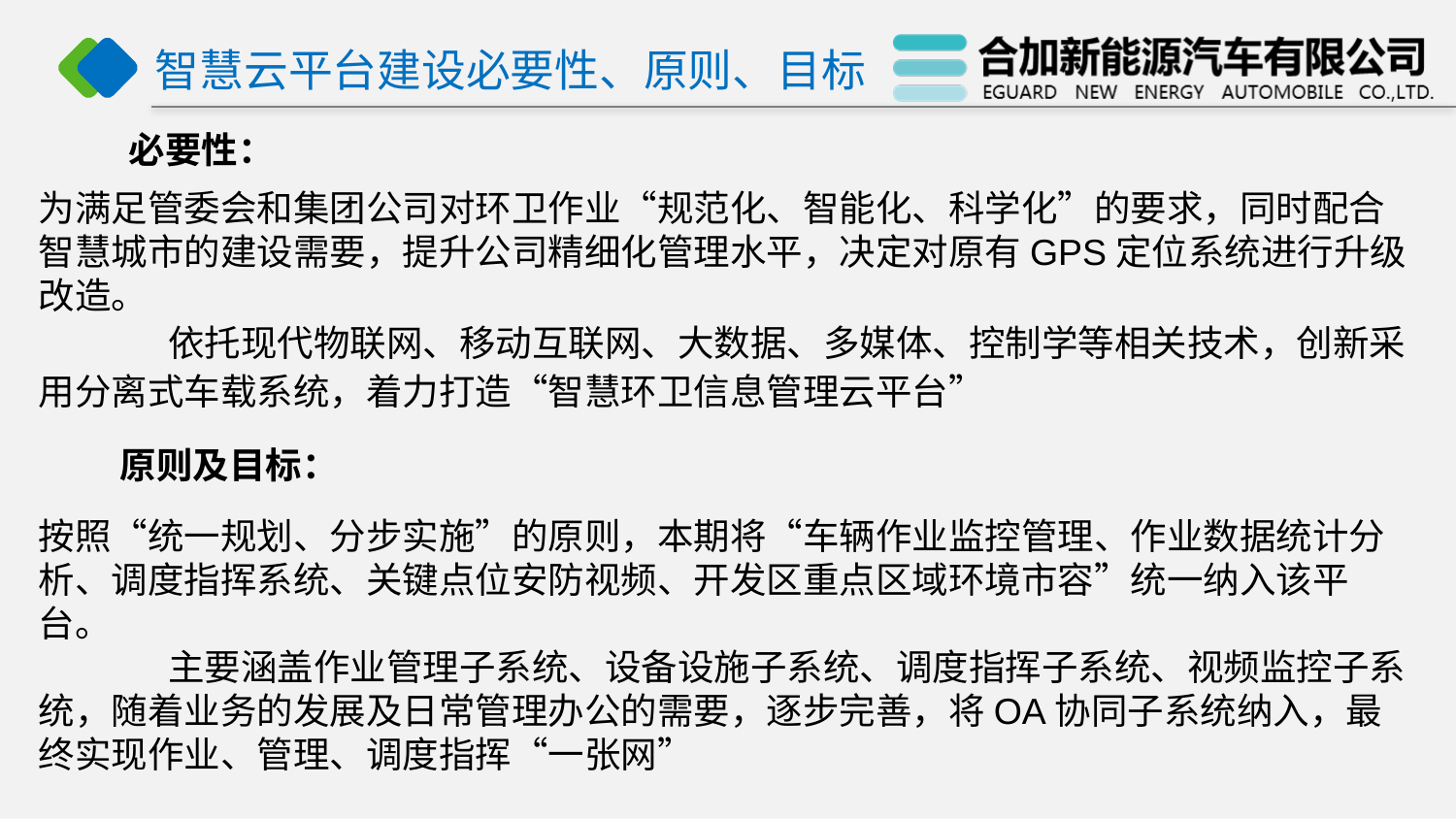

# 智慧云平台建设必要性、原则、目标
必要性：
为满足管委会和集团公司对环卫作业“规范化、智能化、科学化”的要求，同时配合智慧城市的建设需要，提升公司精细化管理水平，决定对原有GPS定位系统进行升级改造。依托现代物联网、移动互联网、大数据、多媒体、控制学等相关技术，创新采用分离式车载系统，着力打造“智慧环卫信息管理云平台”
原则及目标：
按照“统一规划、分步实施”的原则，本期将“车辆作业监控管理、作业数据统计分析、调度指挥系统、关键点位安防视频、开发区重点区域环境市容”统一纳入该平台。主要涵盖作业管理子系统、设备设施子系统、调度指挥子系统、视频监控子系统，随着业务的发展及日常管理办公的需要，逐步完善，将OA协同子系统纳入，最终实现作业、管理、调度指挥“一张网”